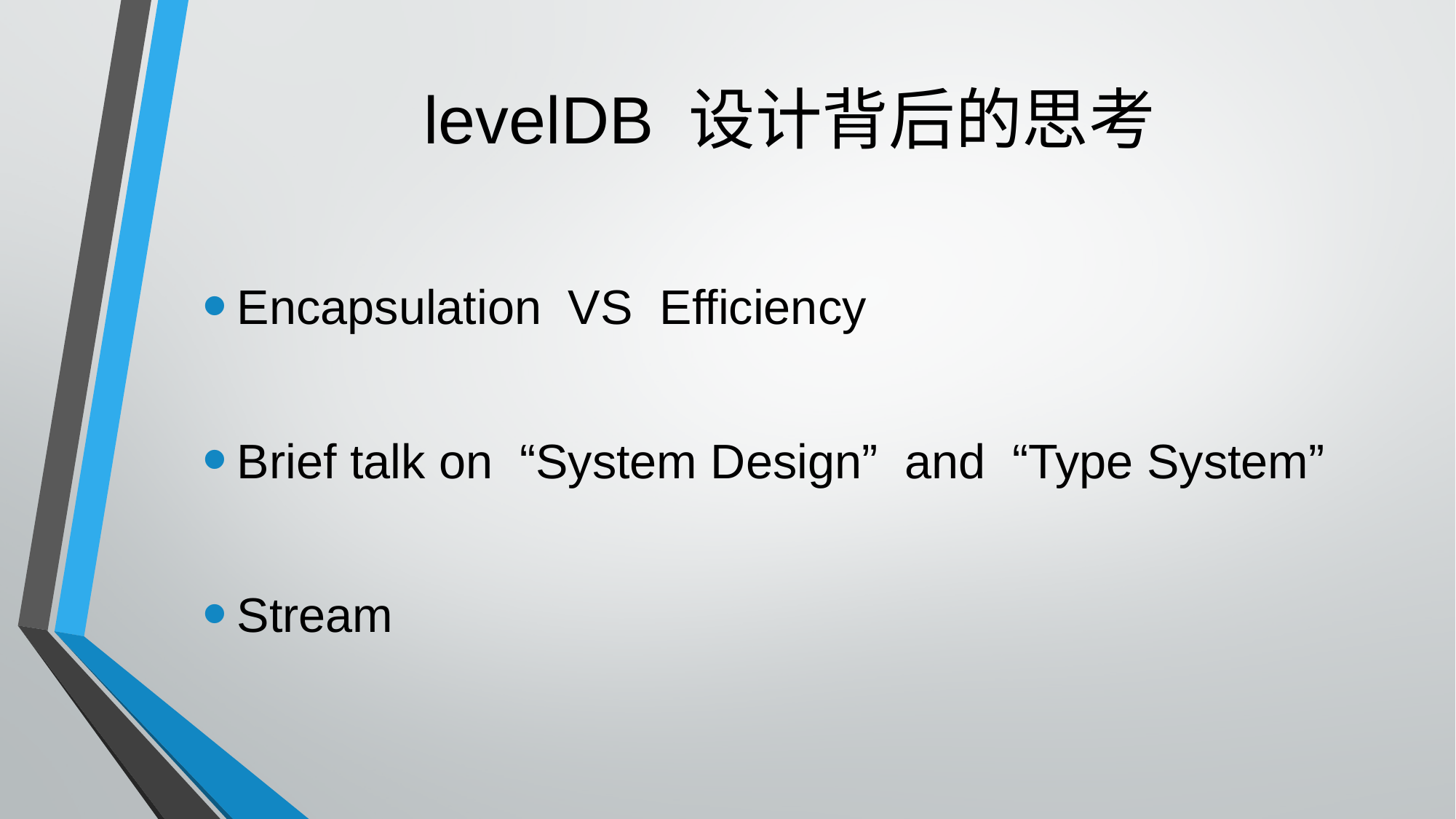

# levelDB 设计背后的思考
Encapsulation  VS  Efficiency

Brief talk on  “System Design”  and  “Type System”

Stream